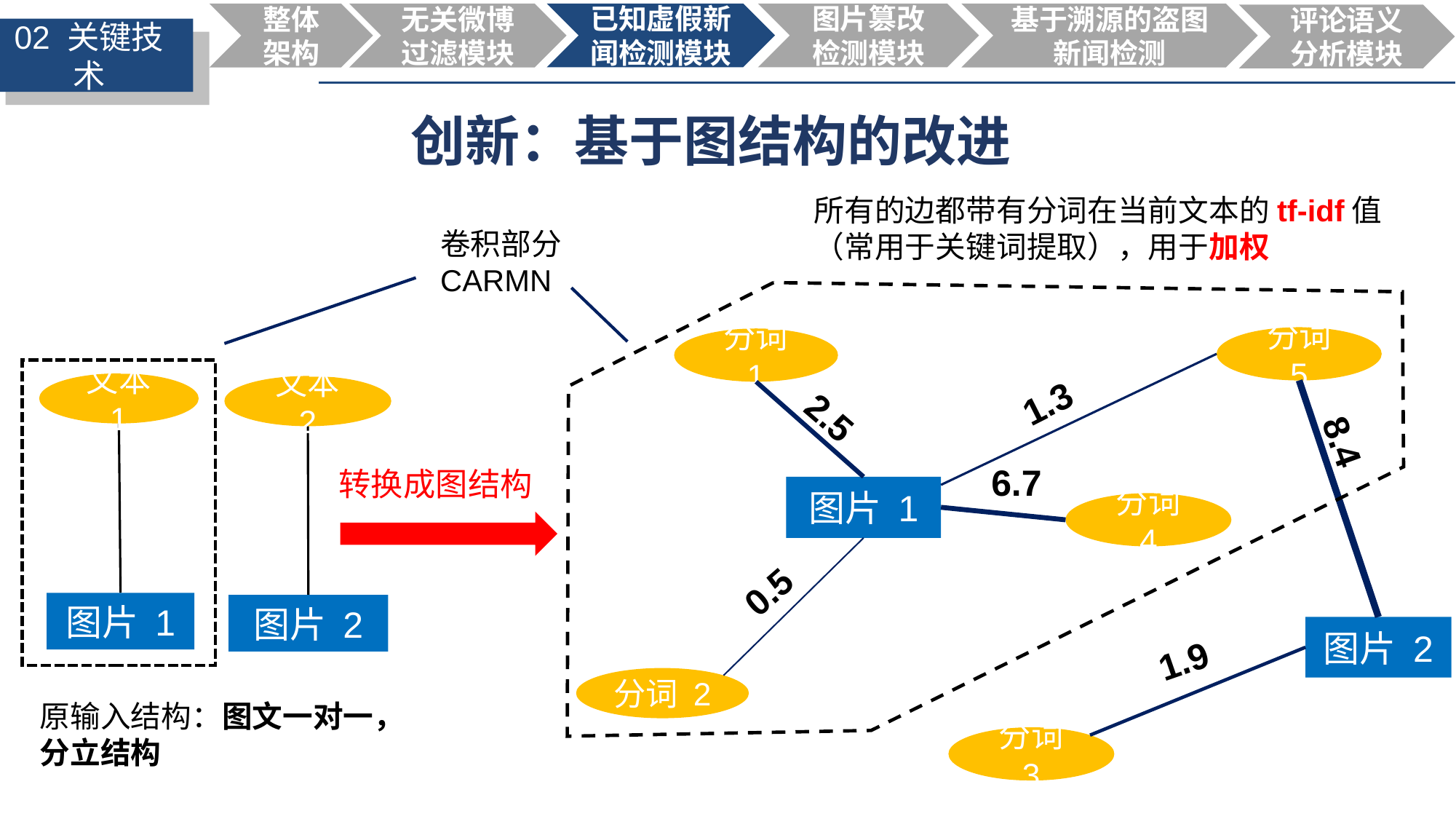

已知虚假新闻检测模块
图片篡改检测模块
整体架构
无关微博过滤模块
基于溯源的盗图新闻检测
评论语义分析模块
02 关键技术

03
03
创新：基于图结构的改进
所有的边都带有分词在当前文本的tf-idf值（常用于关键词提取），用于加权
卷积部分
CARMN

分词 5
分词 1

1.3
文本 1
文本 2
2.5
8.4
6.7
转换成图结构
图片 1
分词 4

0.5
图片 1
图片 2
图片 2
1.9
分词 2
原输入结构：图文一对一，分立结构
分词 3